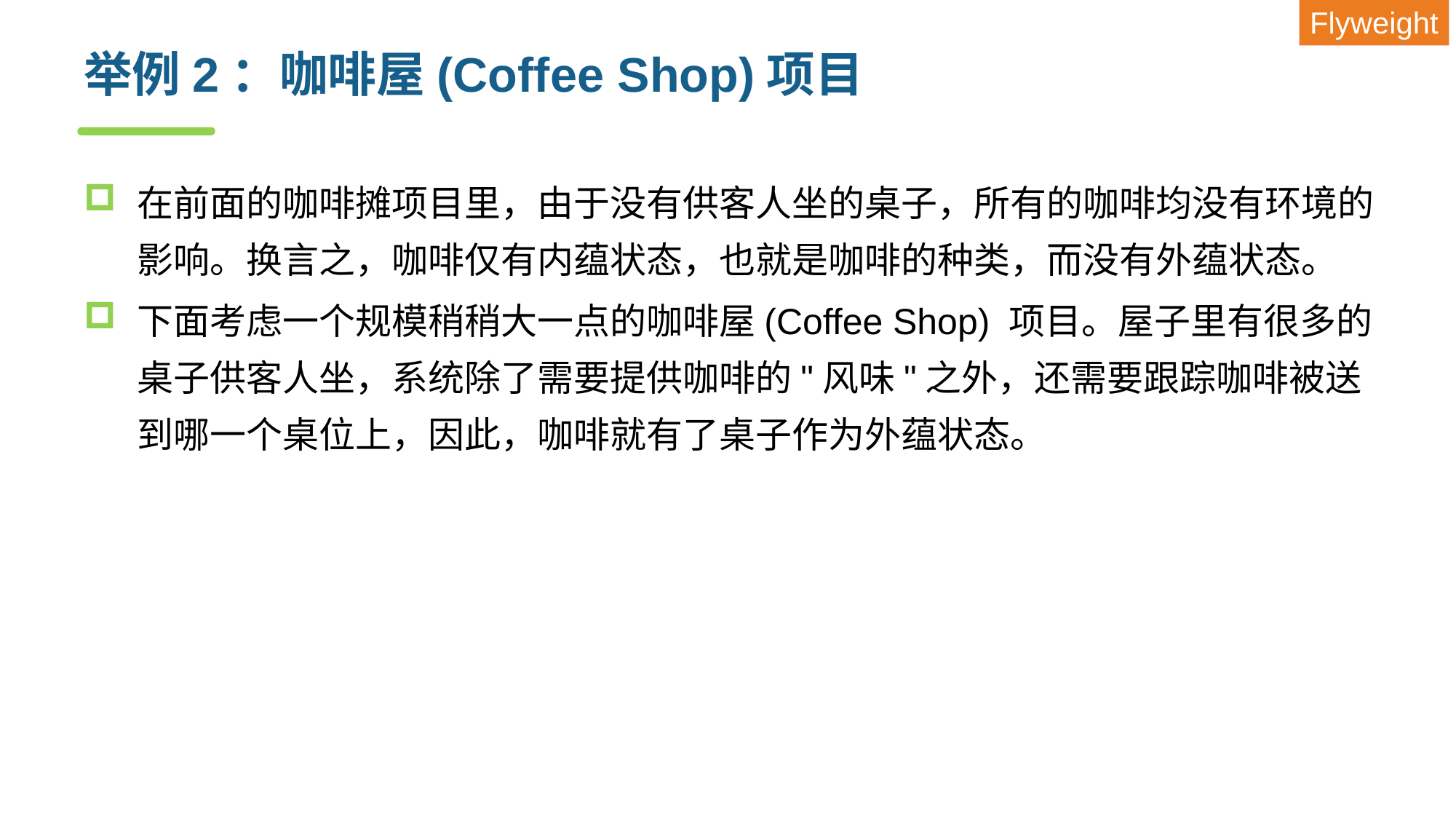

Flyweight
# 举例2：咖啡屋(Coffee Shop)项目
在前面的咖啡摊项目里，由于没有供客人坐的桌子，所有的咖啡均没有环境的影响。换言之，咖啡仅有内蕴状态，也就是咖啡的种类，而没有外蕴状态。
下面考虑一个规模稍稍大一点的咖啡屋(Coffee Shop) 项目。屋子里有很多的桌子供客人坐，系统除了需要提供咖啡的"风味"之外，还需要跟踪咖啡被送到哪一个桌位上，因此，咖啡就有了桌子作为外蕴状态。
146